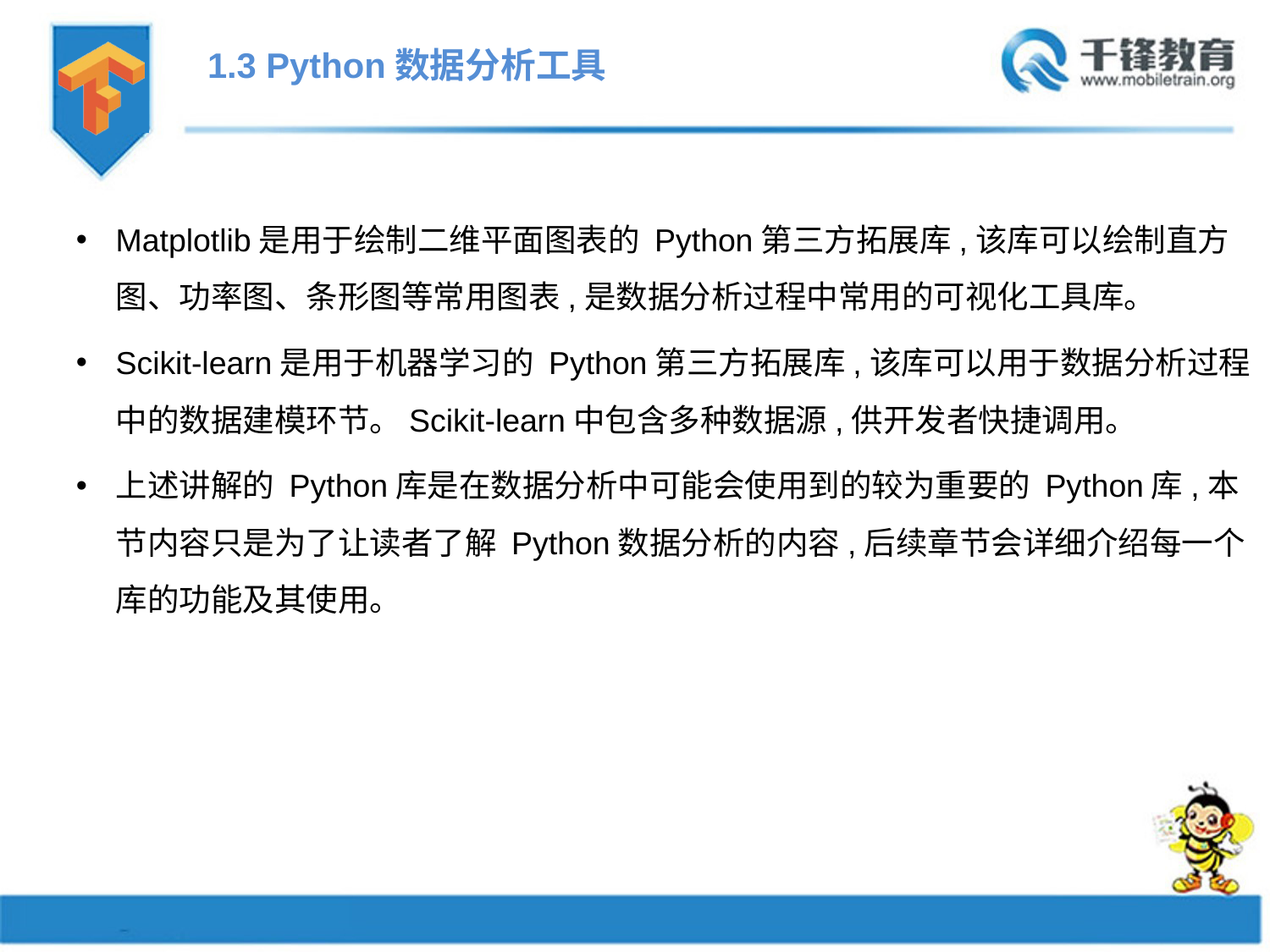

1.3 Python数据分析工具
Matplotlib是用于绘制二维平面图表的 Python第三方拓展库,该库可以绘制直方图、功率图、条形图等常用图表,是数据分析过程中常用的可视化工具库。
Scikit-learn是用于机器学习的 Python第三方拓展库,该库可以用于数据分析过程中的数据建模环节。Scikit-learn中包含多种数据源,供开发者快捷调用。
上述讲解的 Python库是在数据分析中可能会使用到的较为重要的 Python库,本节内容只是为了让读者了解 Python数据分析的内容,后续章节会详细介绍每一个库的功能及其使用。